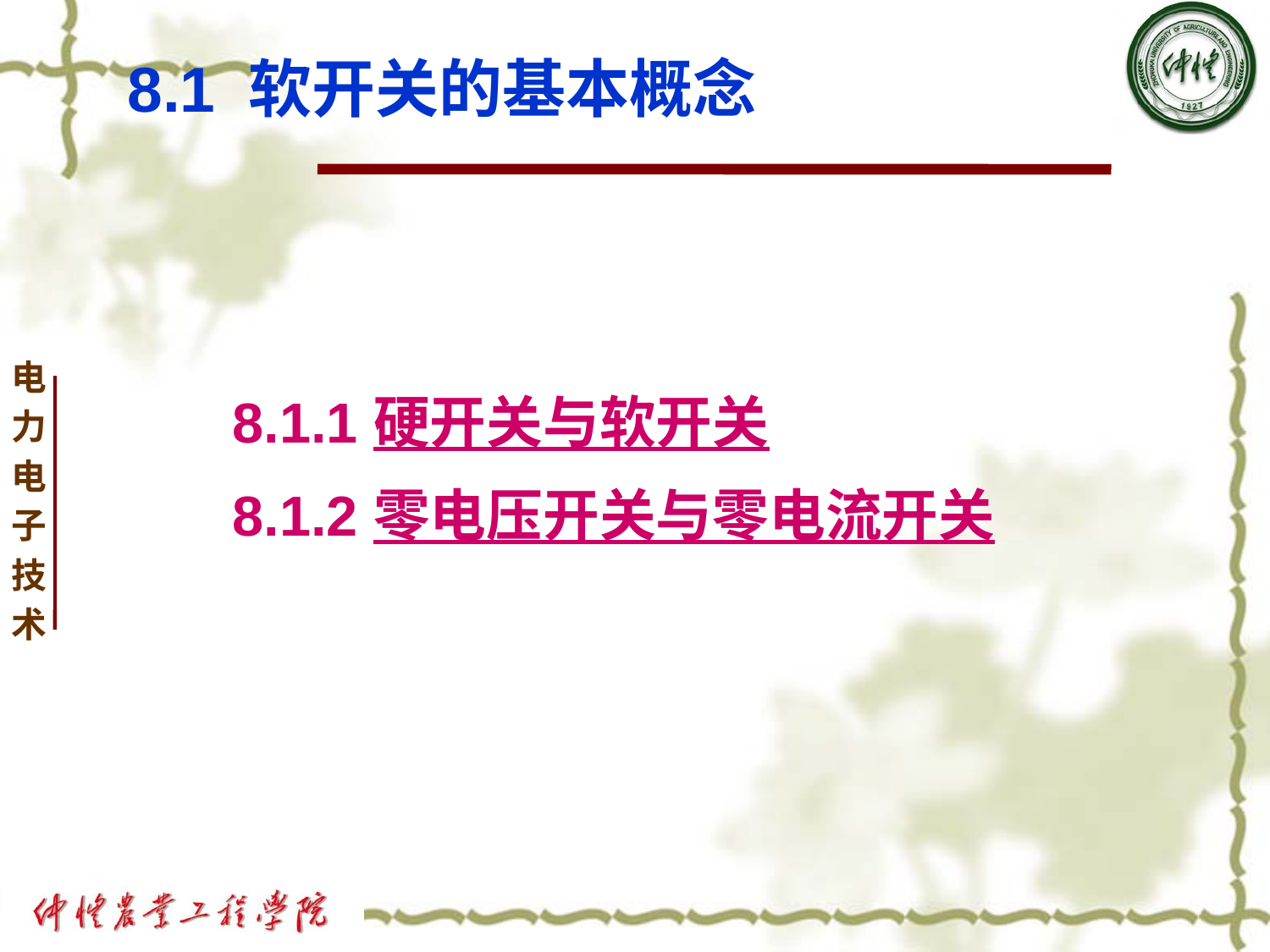

# 8.1 软开关的基本概念

          8.1.1 硬开关与软开关
          8.1.2 零电压开关与零电流开关